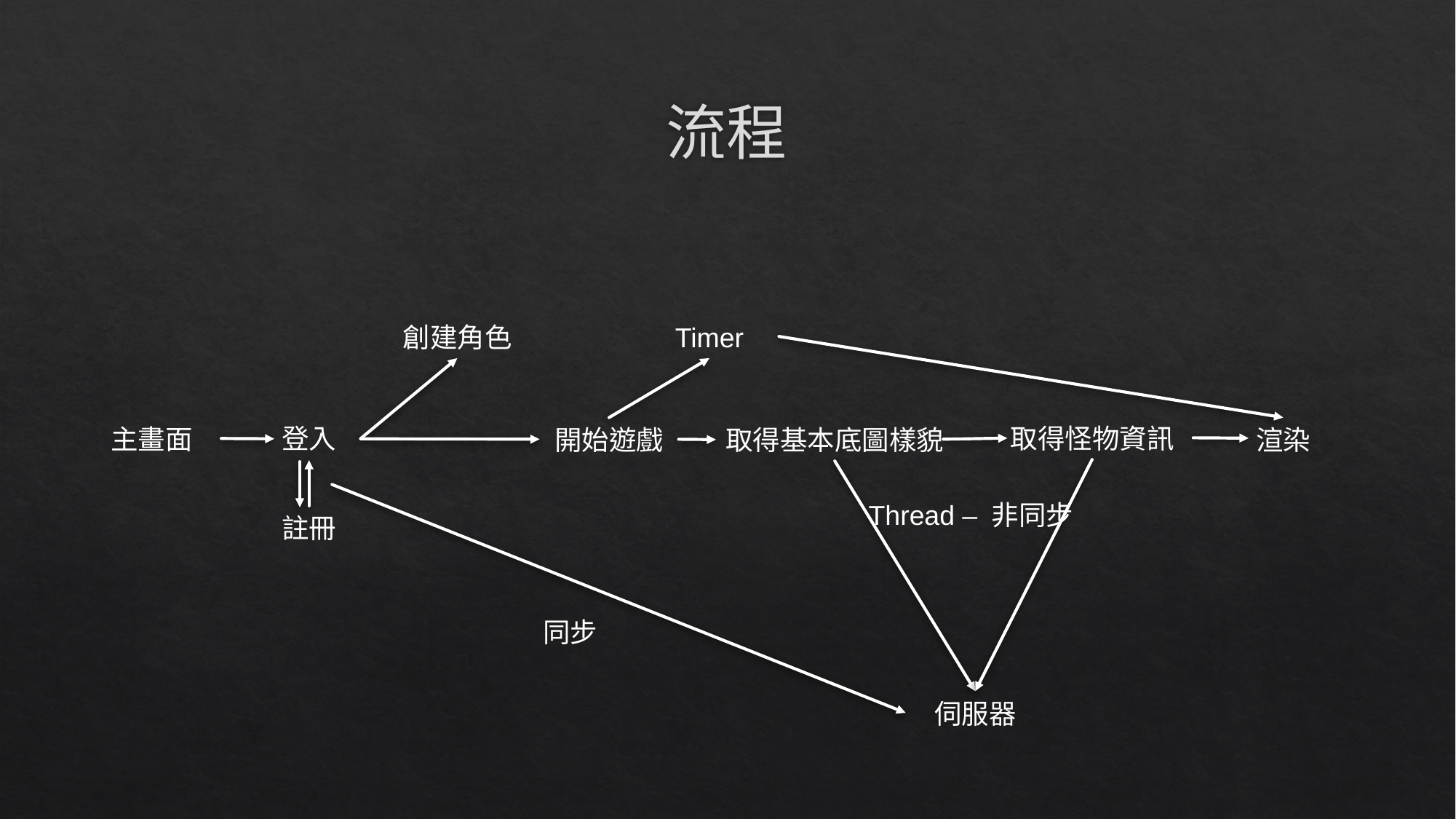

# 流程
創建角色
Timer
登入
取得怪物資訊
主畫面
開始遊戲
取得基本底圖樣貌
渲染
Thread – 非同步
註冊
同步
伺服器